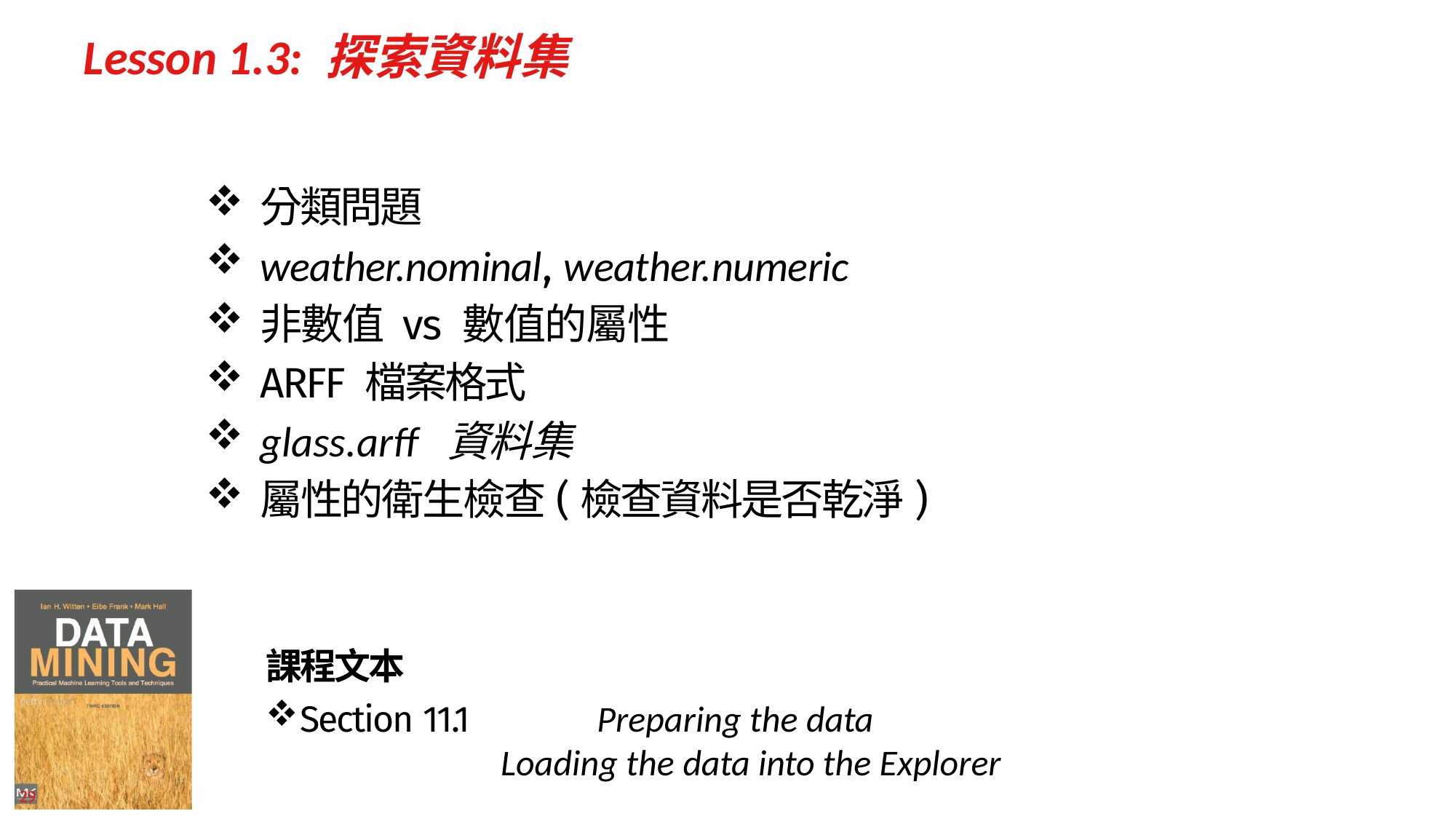

# Lesson 1.3: 探索資料集
分類問題
weather.nominal, weather.numeric
非數值 vs 數值的屬性
ARFF 檔案格式
glass.arff  資料集
屬性的衛生檢查(檢查資料是否乾淨)

課程文本
Section 11.1	Preparing the data
Loading the data into the Explorer

29